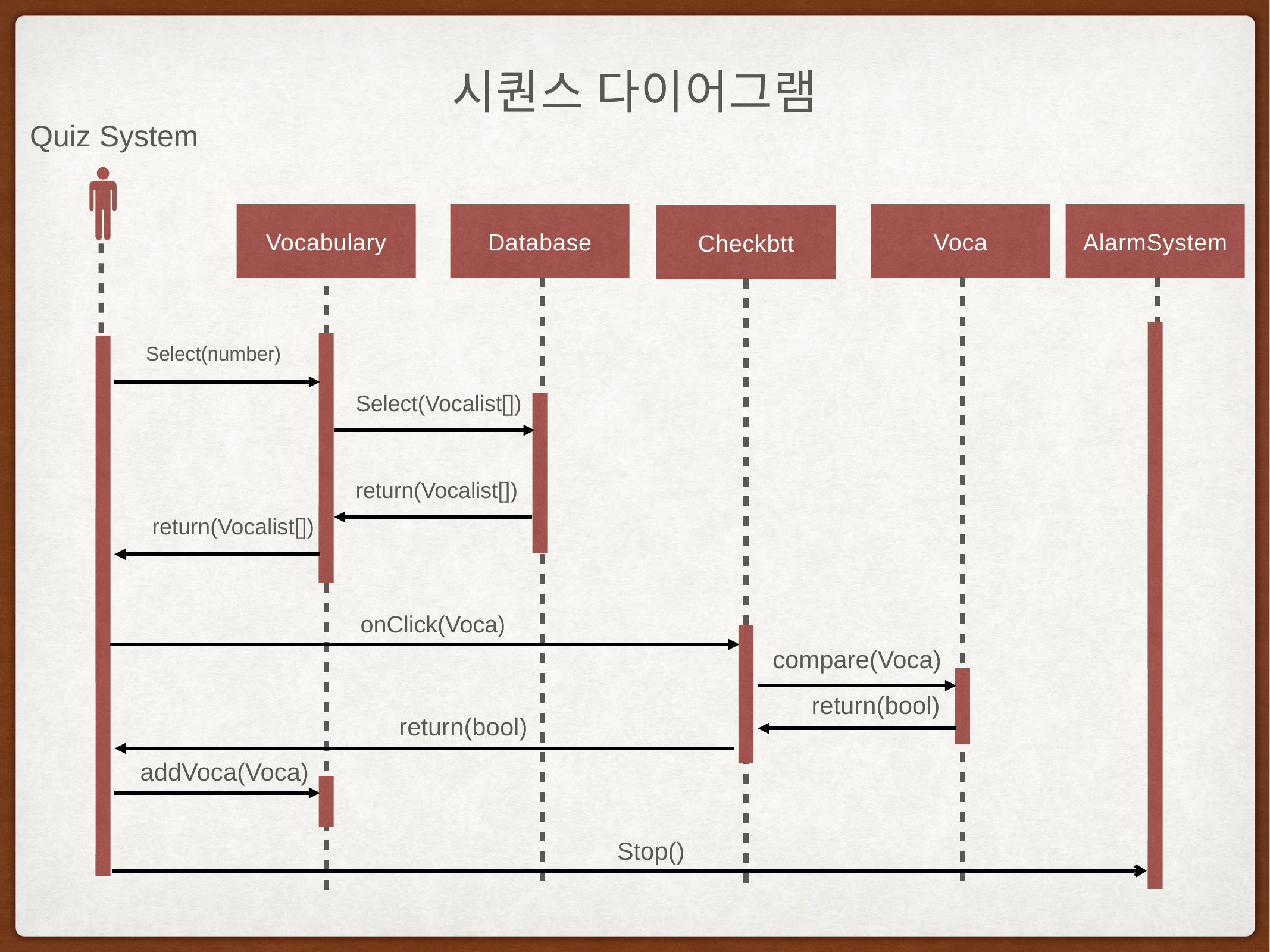

# 시퀀스 다이어그램
Quiz System

Vocabulary
Database
Voca
AlarmSystem
Checkbtt

Select(number)

Select(Vocalist[])

return(Vocalist[])
return(Vocalist[])

onClick(Voca)

compare(Voca)

return(bool)

return(bool)

addVoca(Voca)

Stop()